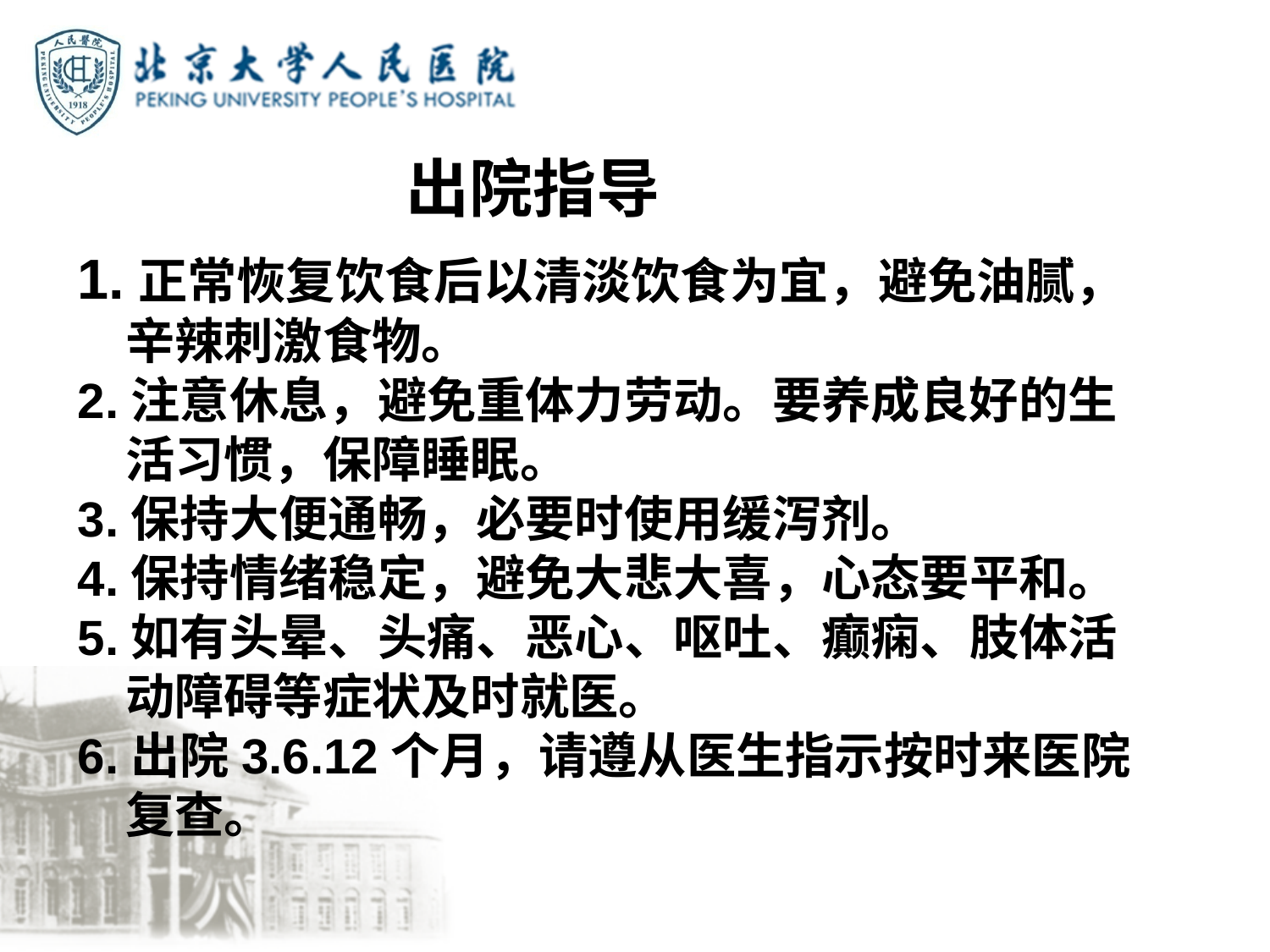

出院指导
1.正常恢复饮食后以清淡饮食为宜，避免油腻，辛辣刺激食物。
2.注意休息，避免重体力劳动。要养成良好的生活习惯，保障睡眠。
3.保持大便通畅，必要时使用缓泻剂。
4.保持情绪稳定，避免大悲大喜，心态要平和。
5.如有头晕、头痛、恶心、呕吐、癫痫、肢体活动障碍等症状及时就医。
6.出院3.6.12个月，请遵从医生指示按时来医院复查。